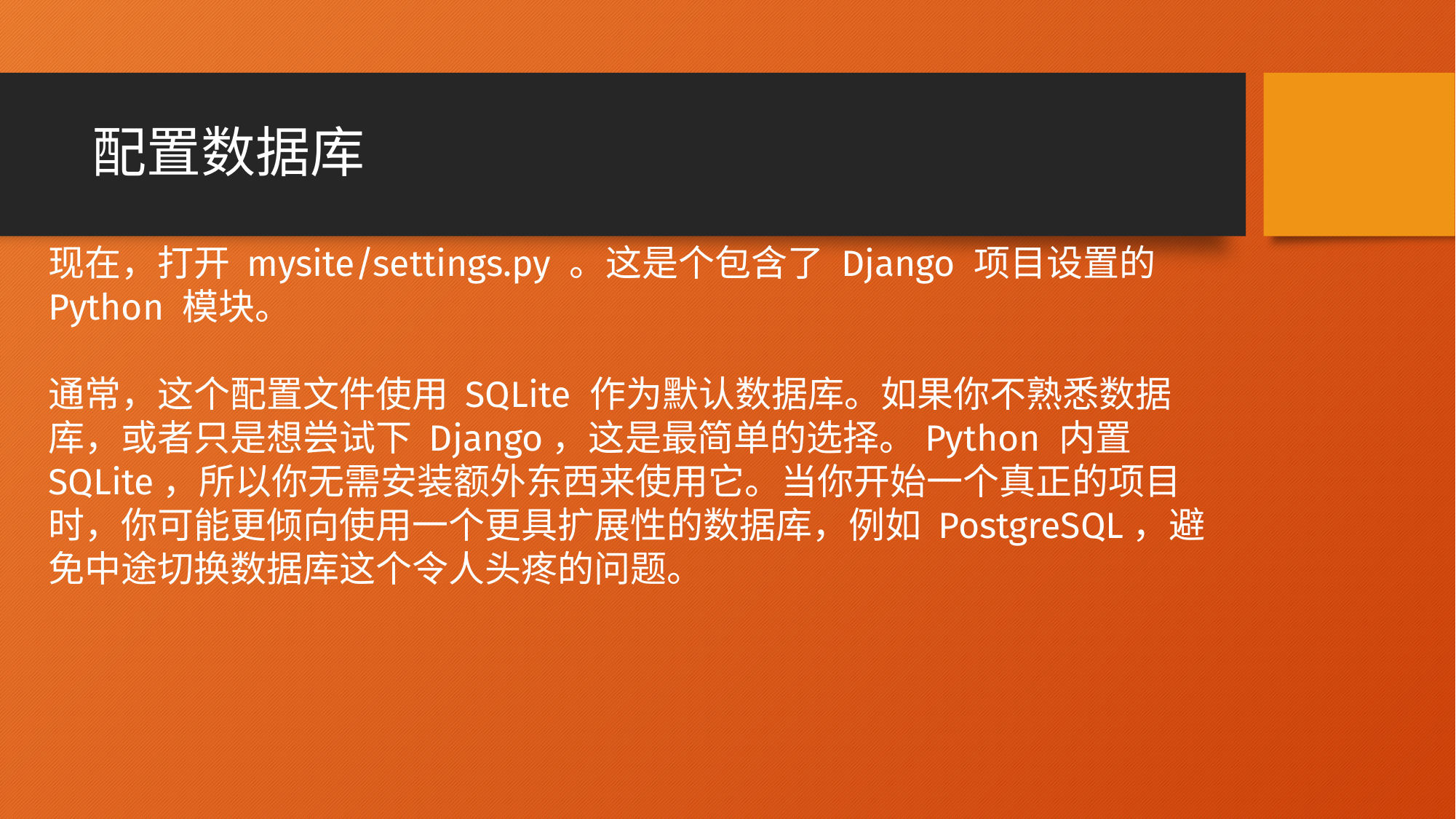

# 配置数据库
现在，打开 mysite/settings.py 。这是个包含了 Django 项目设置的 Python 模块。

通常，这个配置文件使用 SQLite 作为默认数据库。如果你不熟悉数据库，或者只是想尝试下 Django，这是最简单的选择。Python 内置 SQLite，所以你无需安装额外东西来使用它。当你开始一个真正的项目时，你可能更倾向使用一个更具扩展性的数据库，例如 PostgreSQL，避免中途切换数据库这个令人头疼的问题。